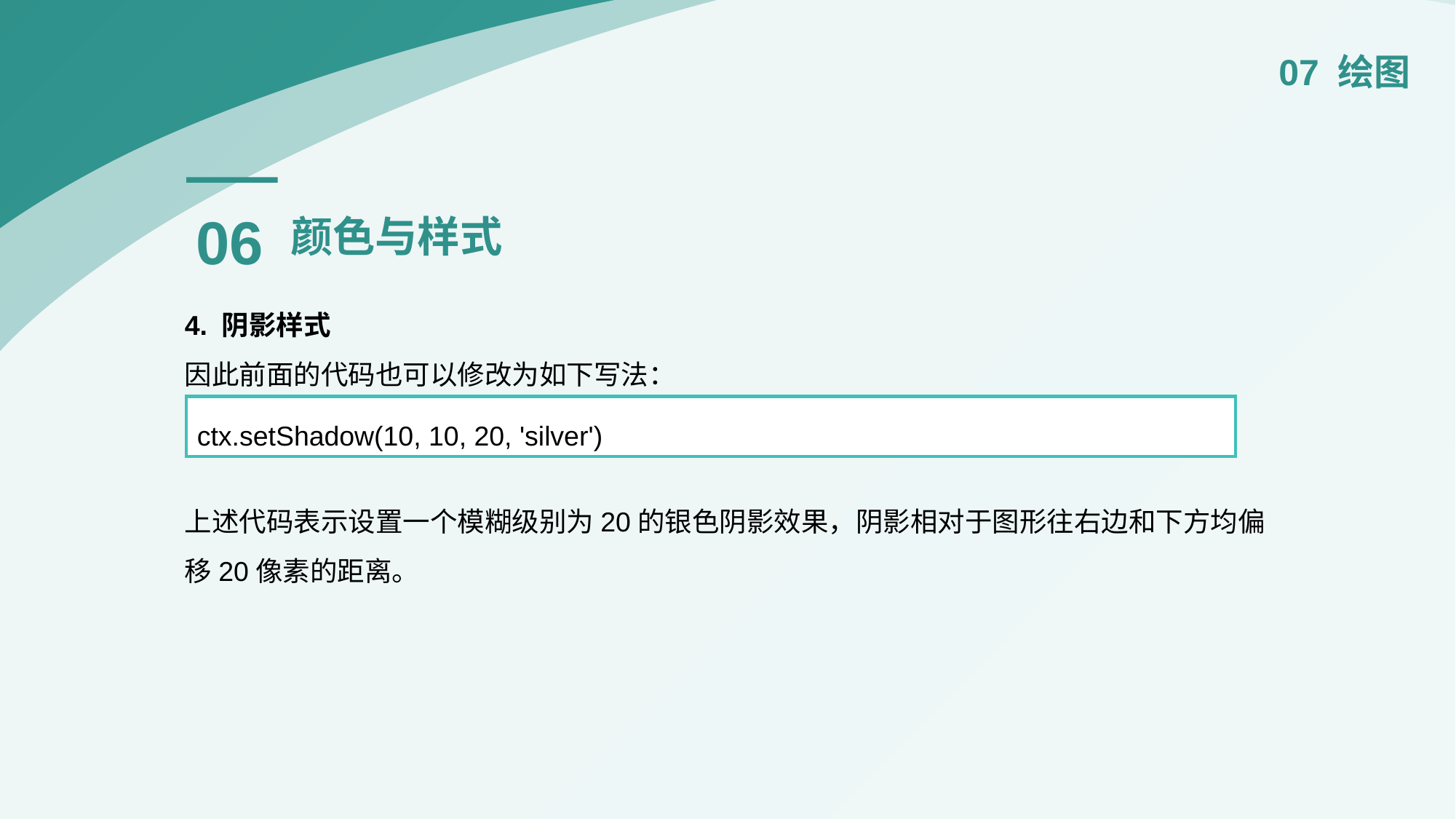

07 绘图
06

颜色与样式
4. 阴影样式
因此前面的代码也可以修改为如下写法：

上述代码表示设置一个模糊级别为20的银色阴影效果，阴影相对于图形往右边和下方均偏移20像素的距离。
ctx.setShadow(10, 10, 20, 'silver')